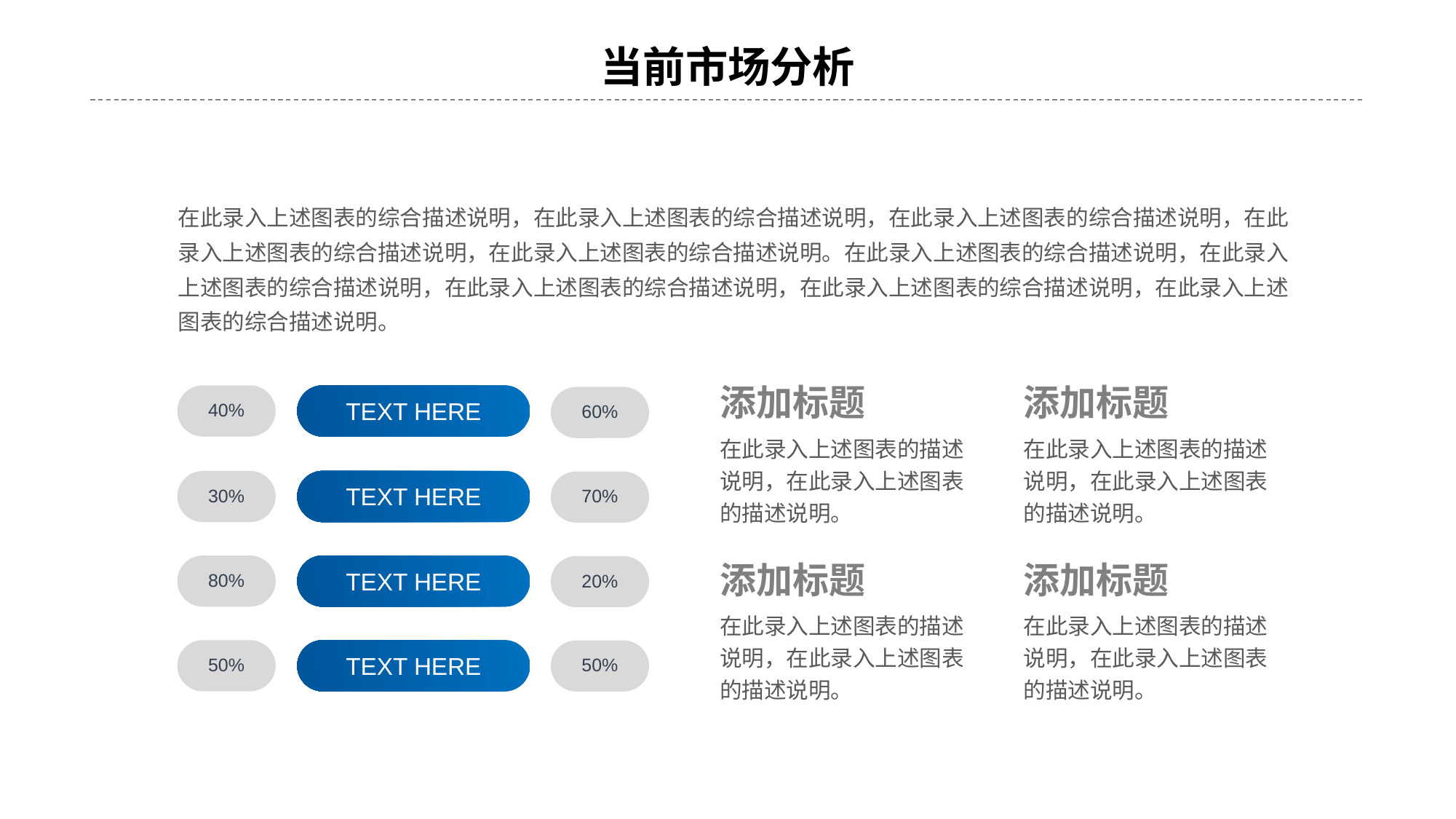

当前市场分析
在此录入上述图表的综合描述说明，在此录入上述图表的综合描述说明，在此录入上述图表的综合描述说明，在此录入上述图表的综合描述说明，在此录入上述图表的综合描述说明。在此录入上述图表的综合描述说明，在此录入上述图表的综合描述说明，在此录入上述图表的综合描述说明，在此录入上述图表的综合描述说明，在此录入上述图表的综合描述说明。
添加标题
添加标题

40%
60%
TEXT HERE
在此录入上述图表的描述说明，在此录入上述图表的描述说明。
在此录入上述图表的描述说明，在此录入上述图表的描述说明。

30%
70%
TEXT HERE
添加标题
添加标题

80%
20%
TEXT HERE
在此录入上述图表的描述说明，在此录入上述图表的描述说明。
在此录入上述图表的描述说明，在此录入上述图表的描述说明。

50%
50%
TEXT HERE